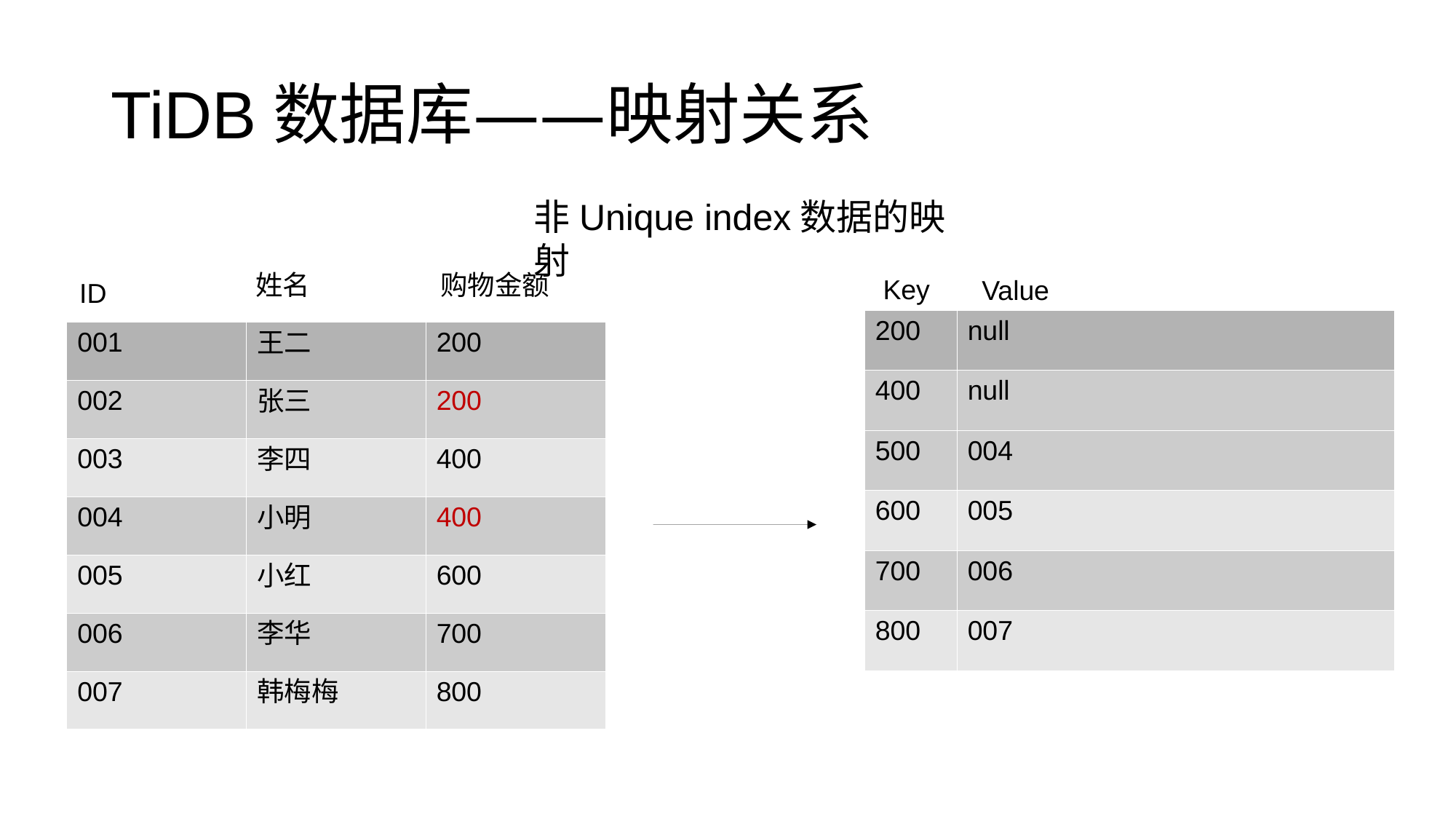

TiDB数据库——映射关系
非Unique index数据的映射
姓名
购物金额
Key

Value
ID
| 200 | null |
| --- | --- |
| 400 | null |
| 500 | 004 |
| 600 | 005 |
| 700 | 006 |
| 800 | 007 |
| 001 | 王二 | 200 |
| --- | --- | --- |
| 002 | 张三 | 200 |
| 003 | 李四 | 400 |
| 004 | 小明 | 400 |
| 005 | 小红 | 600 |
| 006 | 李华 | 700 |
| 007 | 韩梅梅 | 800 |